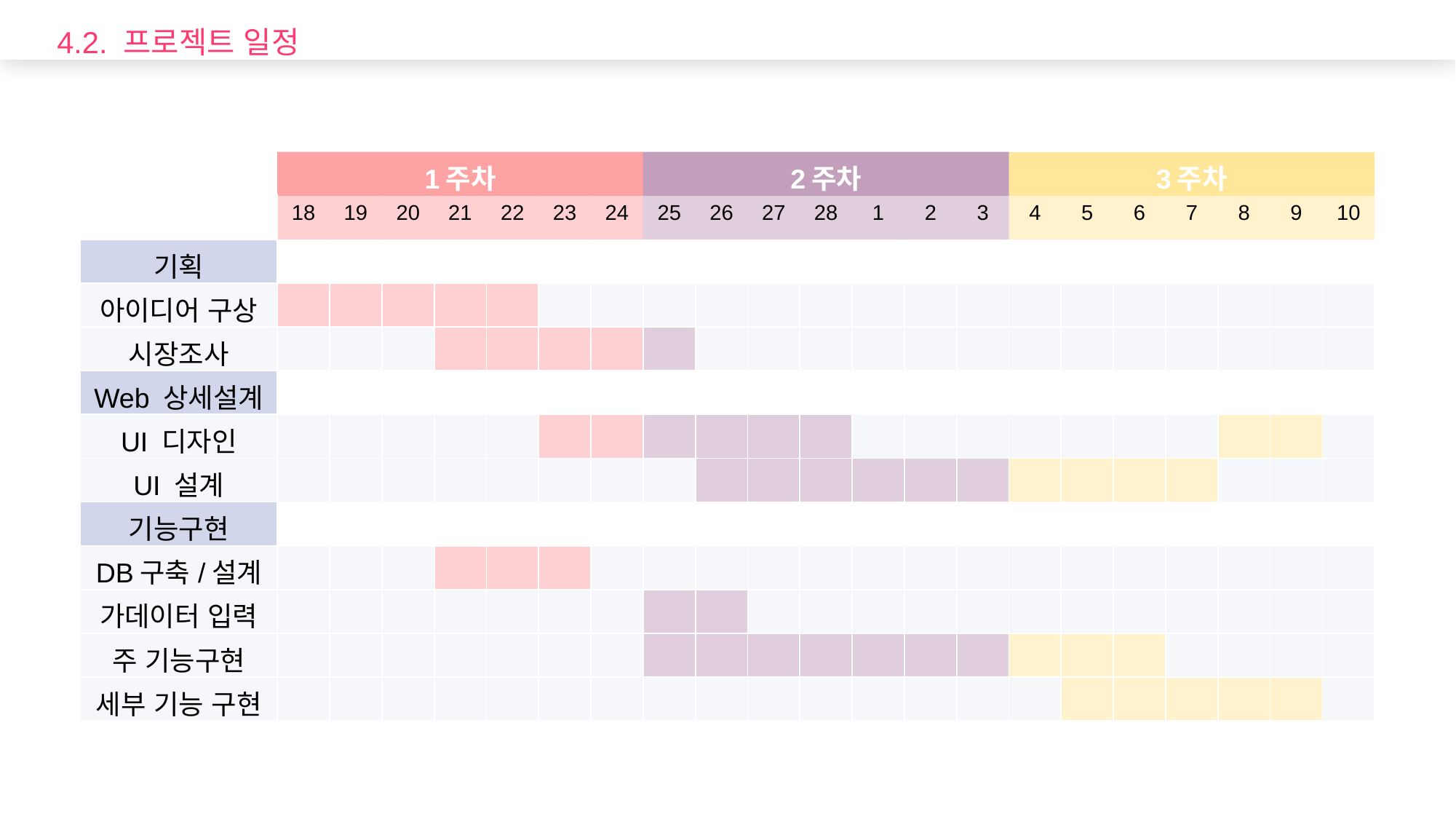

4.2. 프로젝트 일정
|  | 1주차 |  |  |  |  |  |  | 2주차 |  |  |  |  |  |  | 3주차 |  |  |  |  |  |  |
| --- | --- | --- | --- | --- | --- | --- | --- | --- | --- | --- | --- | --- | --- | --- | --- | --- | --- | --- | --- | --- | --- |
|  | 18 | 19 | 20 | 21 | 22 | 23 | 24 | 25 | 26 | 27 | 28 | 1 | 2 | 3 | 4 | 5 | 6 | 7 | 8 | 9 | 10 |
| 기획 |  |  |  |  |  |  |  |  |  |  |  |  |  |  |  |  |  |  |  |  |  |
| 아이디어 구상 |  |  |  |  |  |  |  |  |  |  |  |  |  |  |  |  |  |  |  |  |  |
| 시장조사 |  |  |  |  |  |  |  |  |  |  |  |  |  |  |  |  |  |  |  |  |  |
| Web 상세설계 |  |  |  |  |  |  |  |  |  |  |  |  |  |  |  |  |  |  |  |  |  |
| UI 디자인 |  |  |  |  |  |  |  |  |  |  |  |  |  |  |  |  |  |  |  |  |  |
| UI 설계 |  |  |  |  |  |  |  |  |  |  |  |  |  |  |  |  |  |  |  |  |  |
| 기능구현 |  |  |  |  |  |  |  |  |  |  |  |  |  |  |  |  |  |  |  |  |  |
| DB구축/설계 |  |  |  |  |  |  |  |  |  |  |  |  |  |  |  |  |  |  |  |  |  |
| 가데이터 입력 |  |  |  |  |  |  |  |  |  |  |  |  |  |  |  |  |  |  |  |  |  |
| 주 기능구현 |  |  |  |  |  |  |  |  |  |  |  |  |  |  |  |  |  |  |  |  |  |
| 세부 기능 구현 |  |  |  |  |  |  |  |  |  |  |  |  |  |  |  |  |  |  |  |  |  |